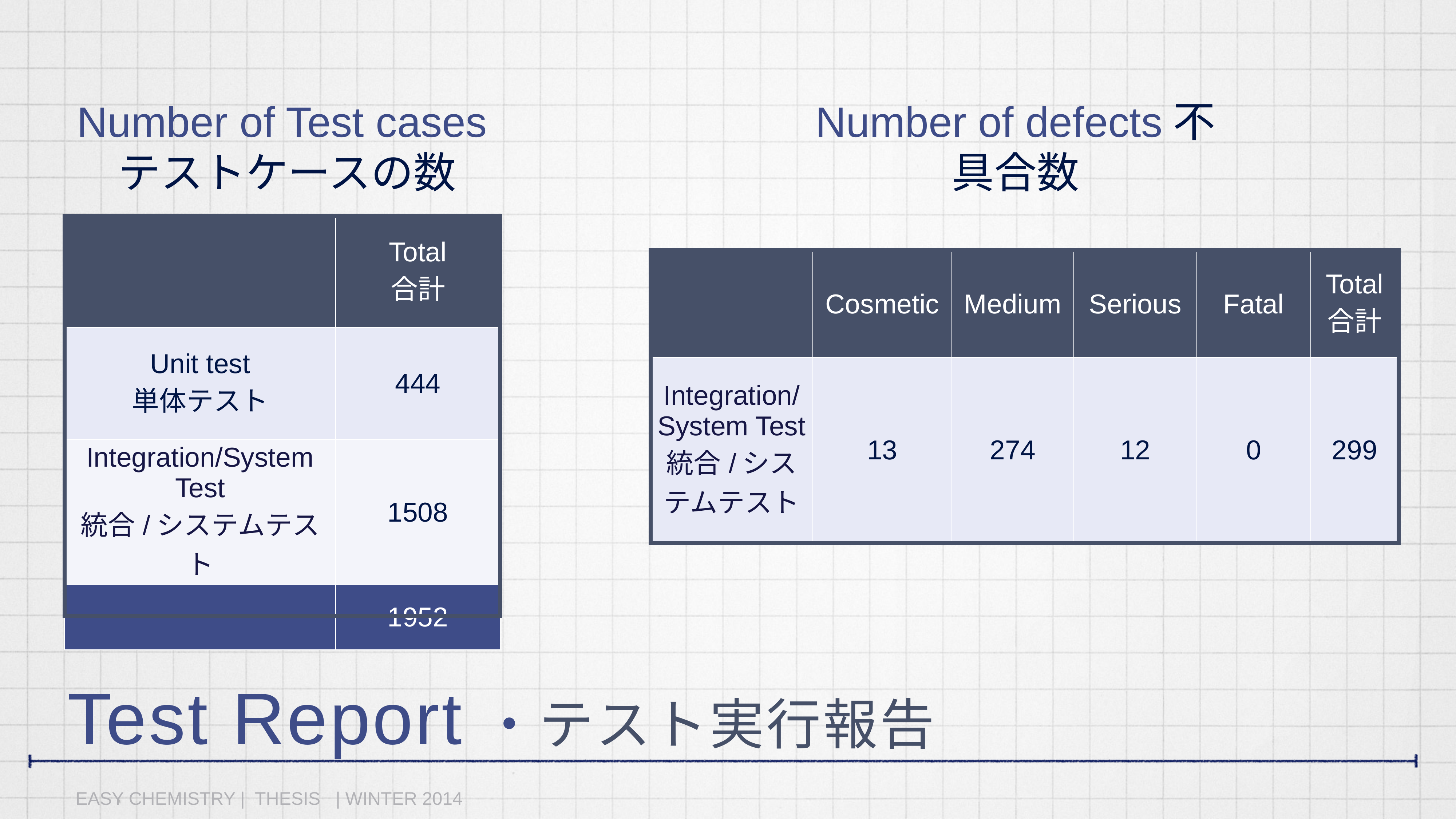

Number of Test casesテストケースの数

Number of defects不具合数
|  | Total 合計 |
| --- | --- |
| Unit test 単体テスト | 444 |
| Integration/System Test 統合/システムテスト | 1508 |
|  | 1952 |
|  |
| --- |
|  | Cosmetic | Medium | Serious | Fatal | Total 合計 |
| --- | --- | --- | --- | --- | --- |
| Integration/System Test 統合/システムテスト | 13 | 274 | 12 | 0 | 299 |
|  |
| --- |
# Test Report・テスト実行報告
EASY CHEMISTRY |  THESIS   | WINTER 2014